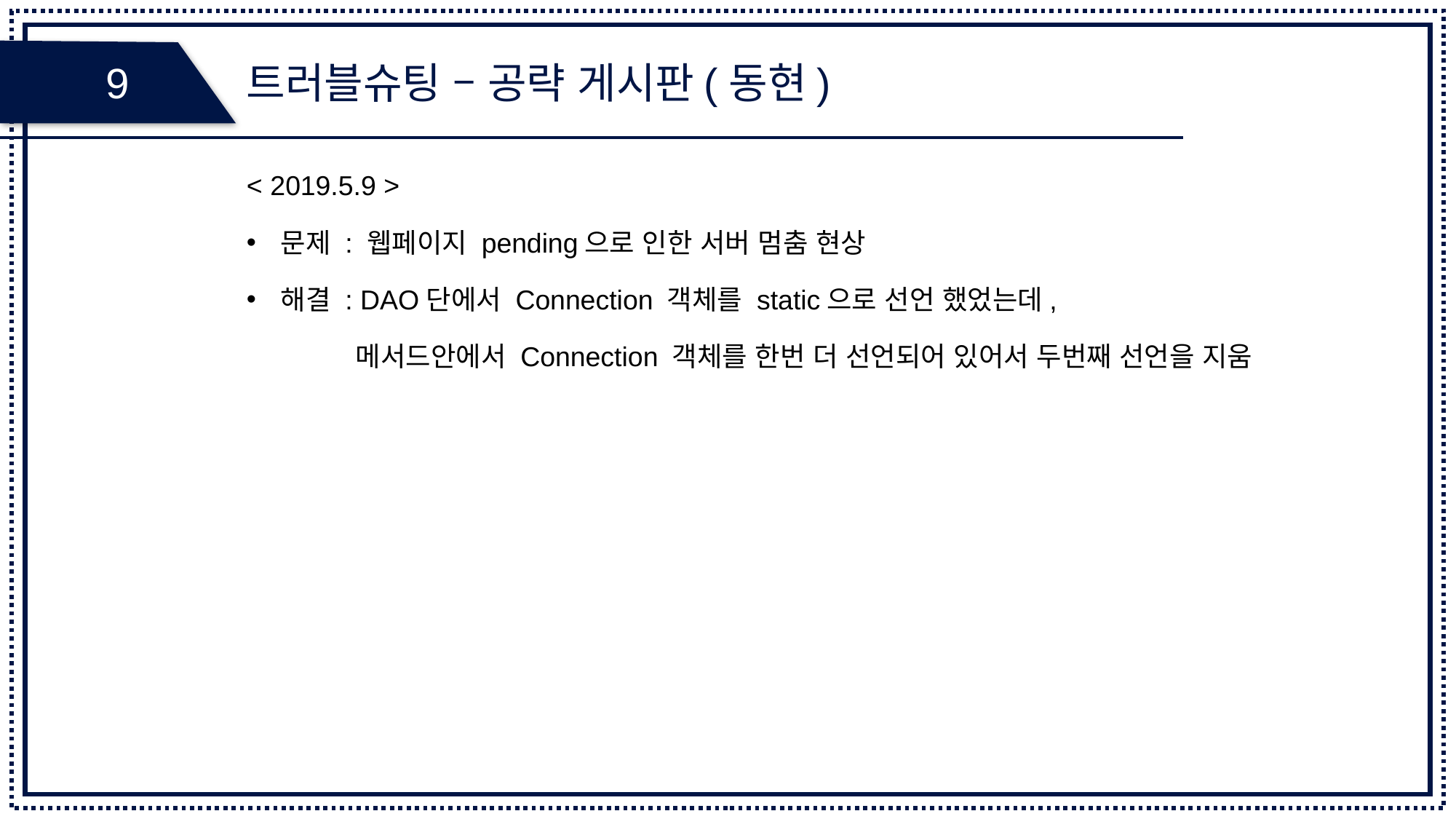

트러블슈팅 – 공략 게시판(동현)
9
< 2019.5.9 >
문제 : 웹페이지 pending으로 인한 서버 멈춤 현상
해결 : DAO단에서 Connection 객체를 static으로 선언 했었는데,
	메서드안에서 Connection 객체를 한번 더 선언되어 있어서 두번째 선언을 지움